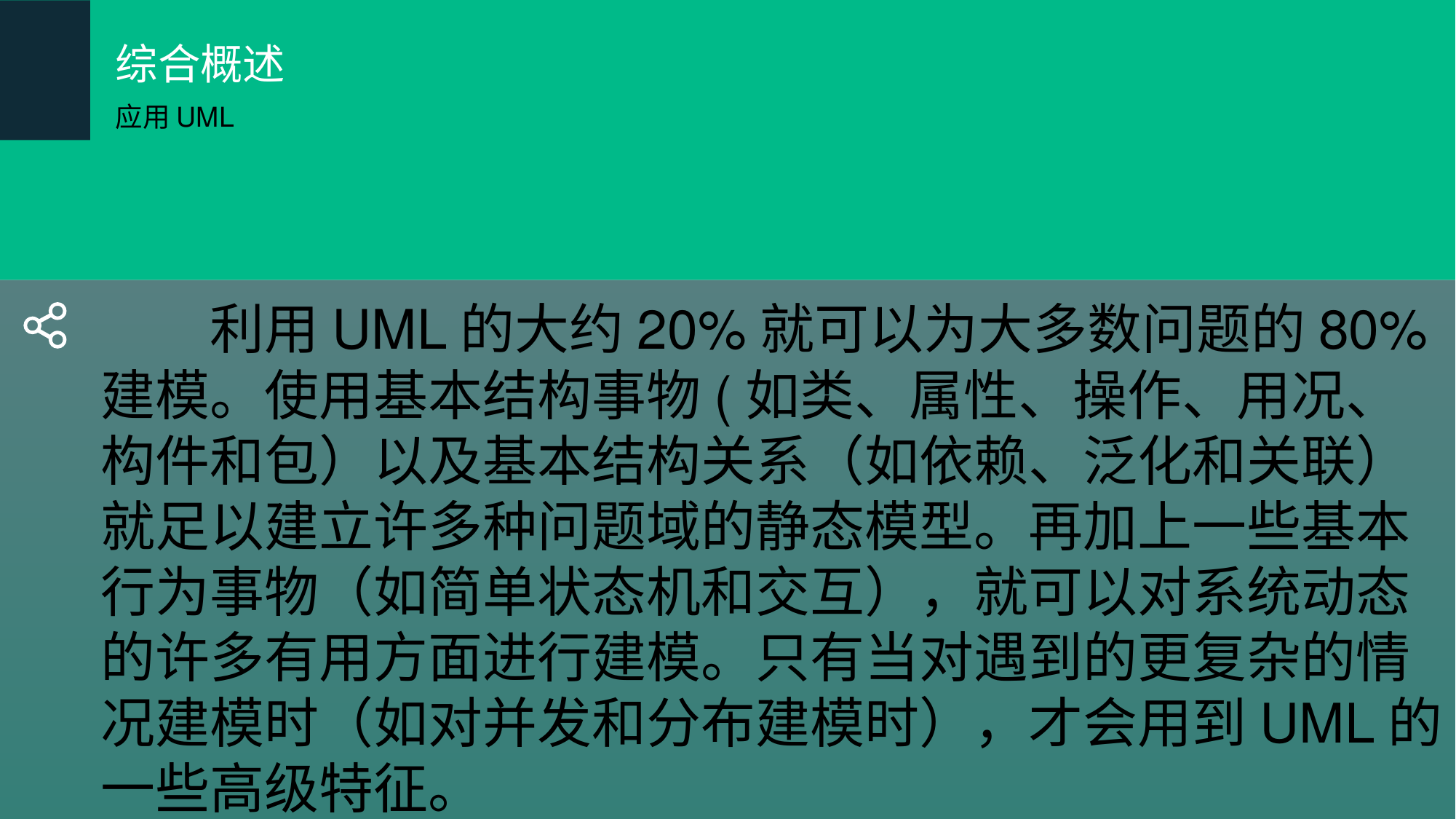

综合概述
应用UML

	利用UML的大约20%就可以为大多数问题的80%建模。使用基本结构事物(如类、属性、操作、用况、构件和包）以及基本结构关系（如依赖、泛化和关联）就足以建立许多种问题域的静态模型。再加上一些基本行为事物（如简单状态机和交互），就可以对系统动态的许多有用方面进行建模。只有当对遇到的更复杂的情况建模时（如对并发和分布建模时），才会用到UML的一些高级特征。